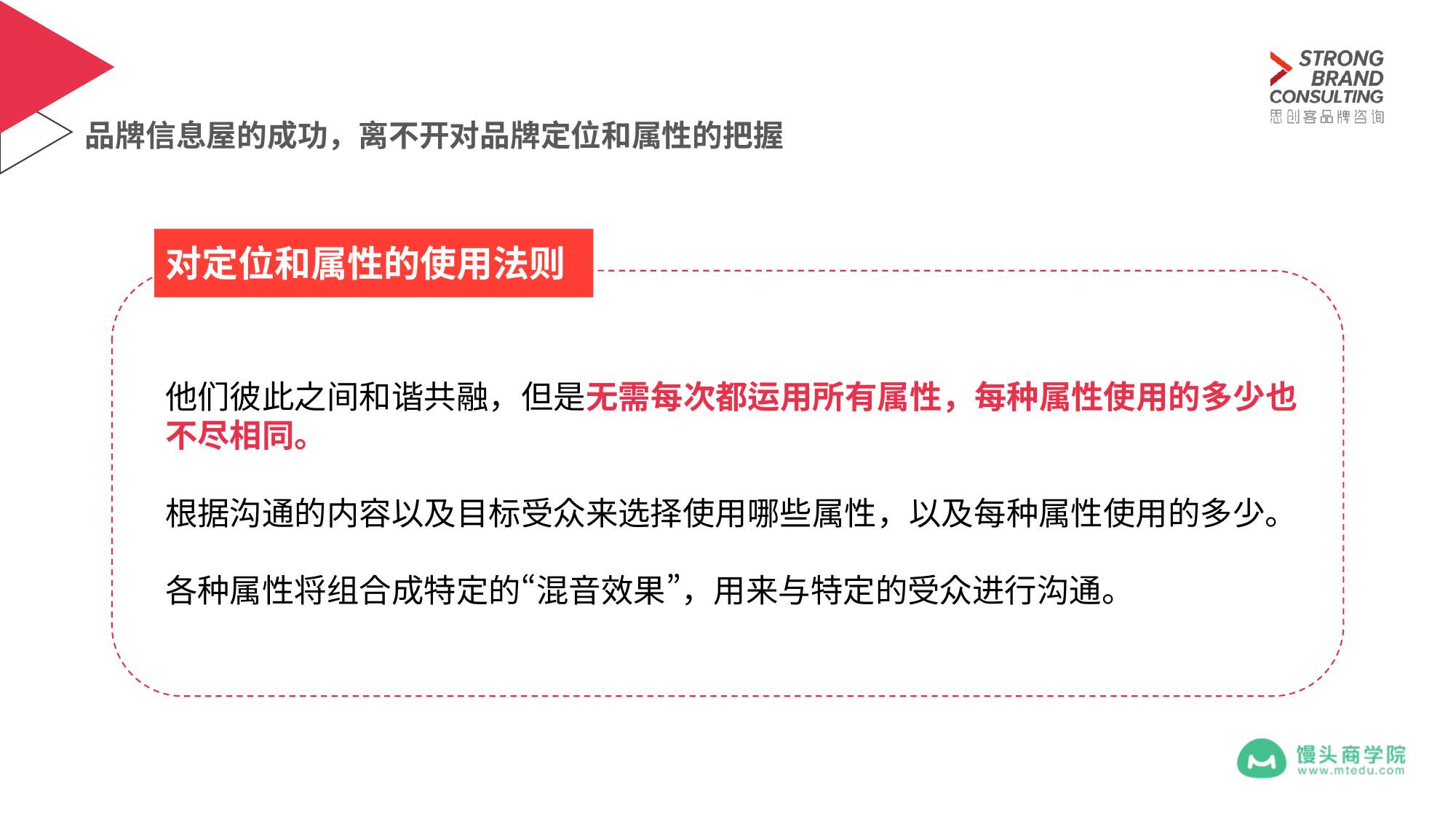

品牌信息屋的成功，离不开对品牌定位和属性的把握

对定位和属性的使用法则

他们彼此之间和谐共融，但是无需每次都运用所有属性，每种属性使用的多少也不尽相同。

根据沟通的内容以及目标受众来选择使用哪些属性，以及每种属性使用的多少。

各种属性将组合成特定的“混音效果”，用来与特定的受众进行沟通。